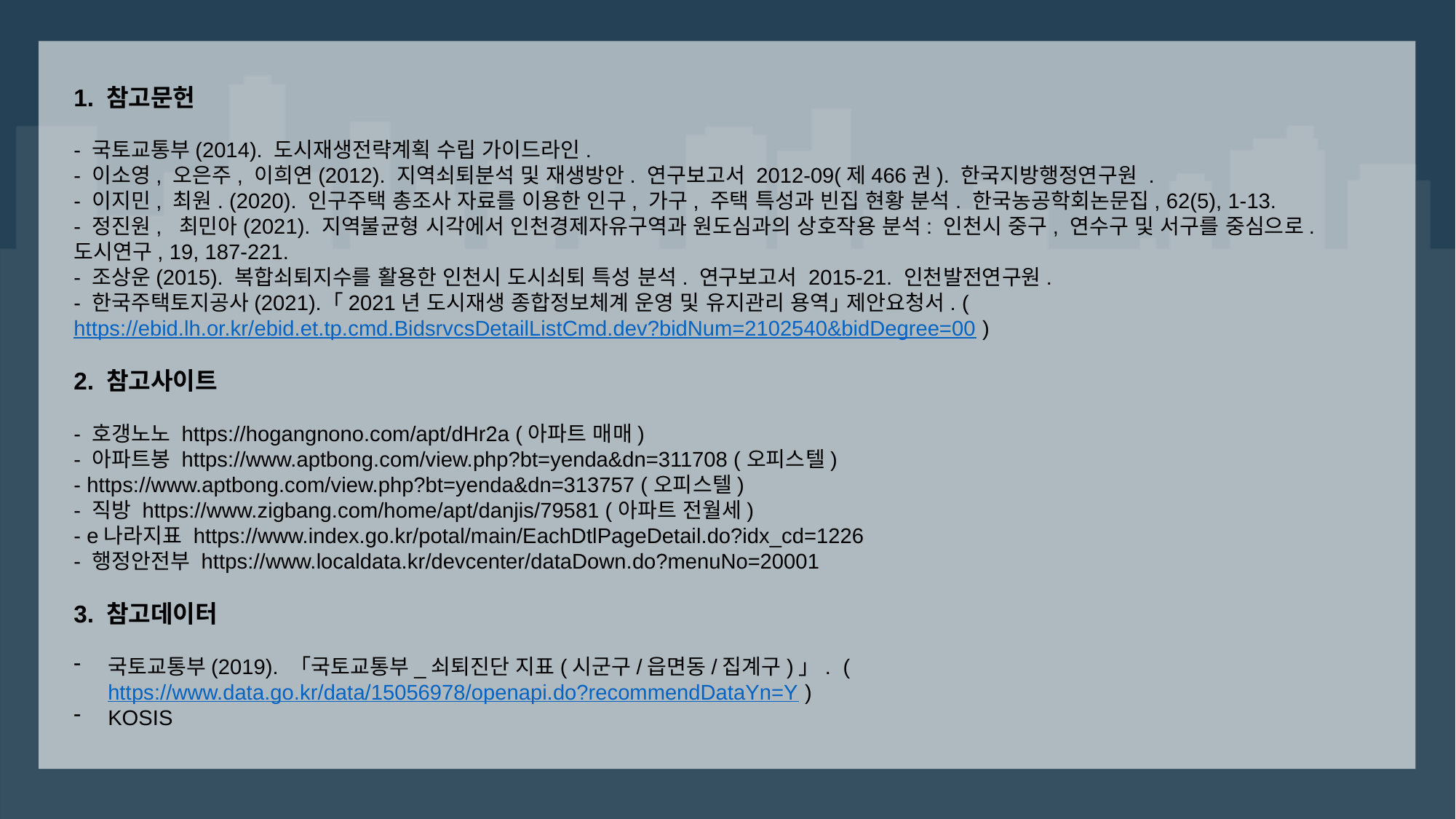

1. 참고문헌

- 국토교통부(2014). 도시재생전략계획 수립 가이드라인.
- 이소영, 오은주, 이희연(2012). 지역쇠퇴분석 및 재생방안. 연구보고서 2012-09(제466권). 한국지방행정연구원 .
- 이지민, 최원. (2020). 인구주택 총조사 자료를 이용한 인구, 가구, 주택 특성과 빈집 현황 분석. 한국농공학회논문집, 62(5), 1-13.
- 정진원,  최민아(2021). 지역불균형 시각에서 인천경제자유구역과 원도심과의 상호작용 분석: 인천시 중구, 연수구 및 서구를 중심으로. 도시연구, 19, 187-221.
- 조상운(2015). 복합쇠퇴지수를 활용한 인천시 도시쇠퇴 특성 분석. 연구보고서 2015-21. 인천발전연구원.
- 한국주택토지공사(2021). ｢2021년 도시재생 종합정보체계 운영 및 유지관리 용역｣ 제안요청서. ( https://ebid.lh.or.kr/ebid.et.tp.cmd.BidsrvcsDetailListCmd.dev?bidNum=2102540&bidDegree=00 )

2. 참고사이트

- 호갱노노 https://hogangnono.com/apt/dHr2a (아파트 매매)
- 아파트봉 https://www.aptbong.com/view.php?bt=yenda&dn=311708 (오피스텔)
- https://www.aptbong.com/view.php?bt=yenda&dn=313757 (오피스텔)
- 직방 https://www.zigbang.com/home/apt/danjis/79581 (아파트 전월세)
- e나라지표 https://www.index.go.kr/potal/main/EachDtlPageDetail.do?idx_cd=1226
- 행정안전부 https://www.localdata.kr/devcenter/dataDown.do?menuNo=20001

3. 참고데이터

국토교통부(2019). 「국토교통부_쇠퇴진단 지표(시군구/읍면동/집계구)」.  ( https://www.data.go.kr/data/15056978/openapi.do?recommendDataYn=Y )
KOSIS